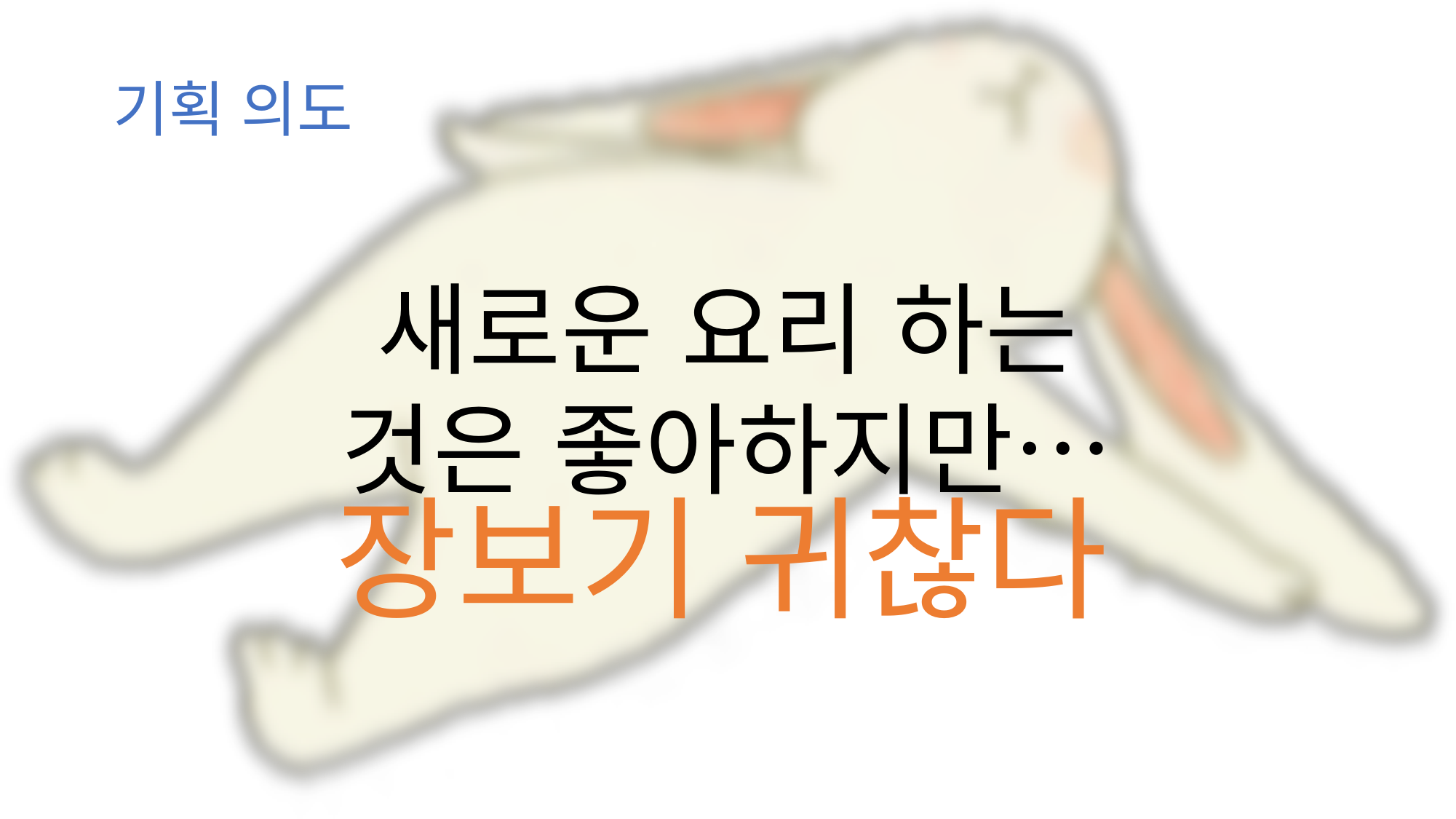

기획 의도
새로운 요리 하는 것은 좋아하지만…
장보기 귀찮다